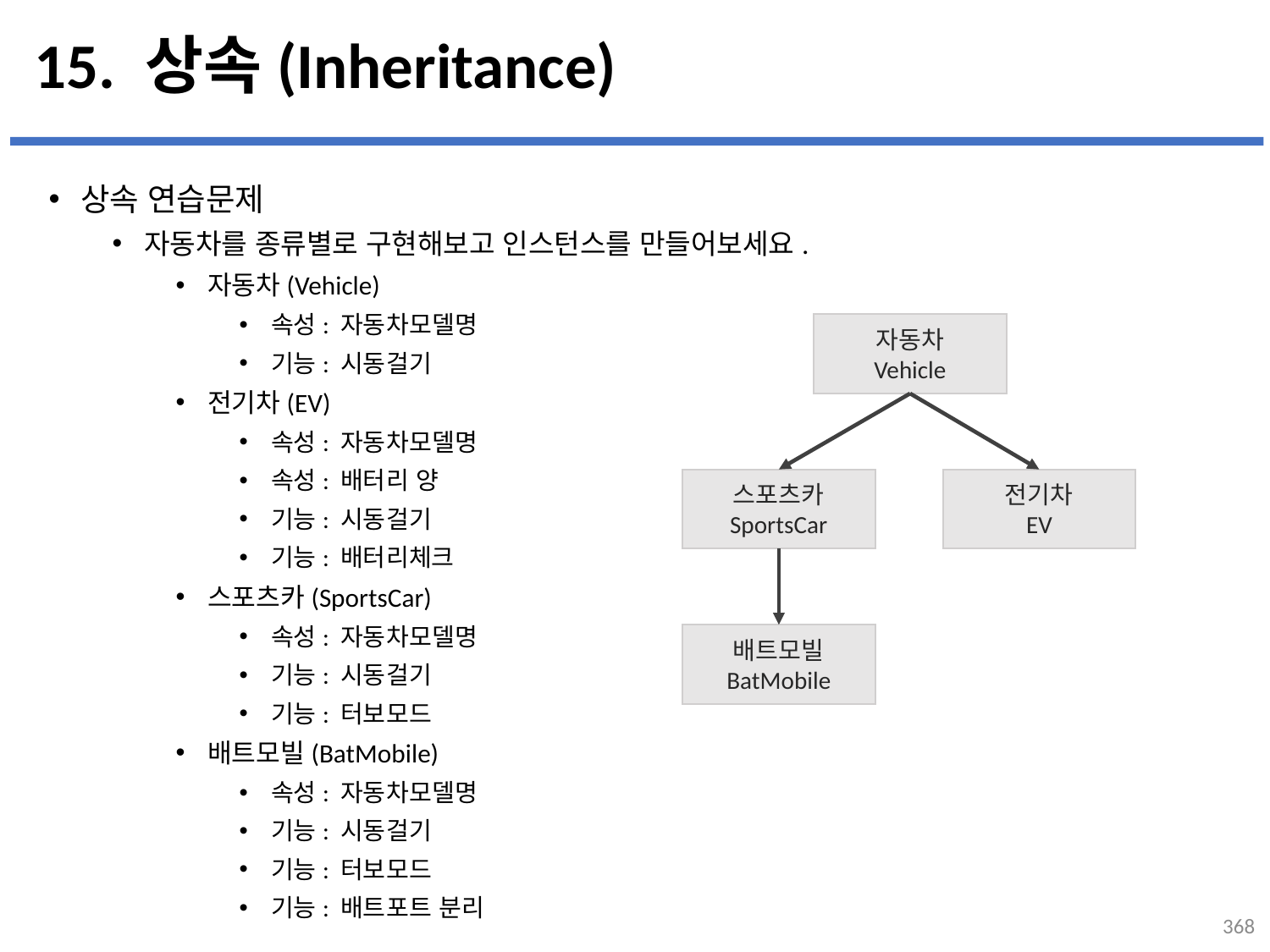

# 15. 상속(Inheritance)
상속 연습문제
자동차를 종류별로 구현해보고 인스턴스를 만들어보세요.
자동차(Vehicle)
속성: 자동차모델명
기능: 시동걸기
전기차(EV)
속성: 자동차모델명
속성: 배터리 양
기능: 시동걸기
기능: 배터리체크
스포츠카(SportsCar)
속성: 자동차모델명
기능: 시동걸기
기능: 터보모드
배트모빌(BatMobile)
속성: 자동차모델명
기능: 시동걸기
기능: 터보모드
기능: 배트포트 분리
...

설명
자동차
Vehicle
스포츠카
SportsCar
전기차
EV
배트모빌
BatMobile
368